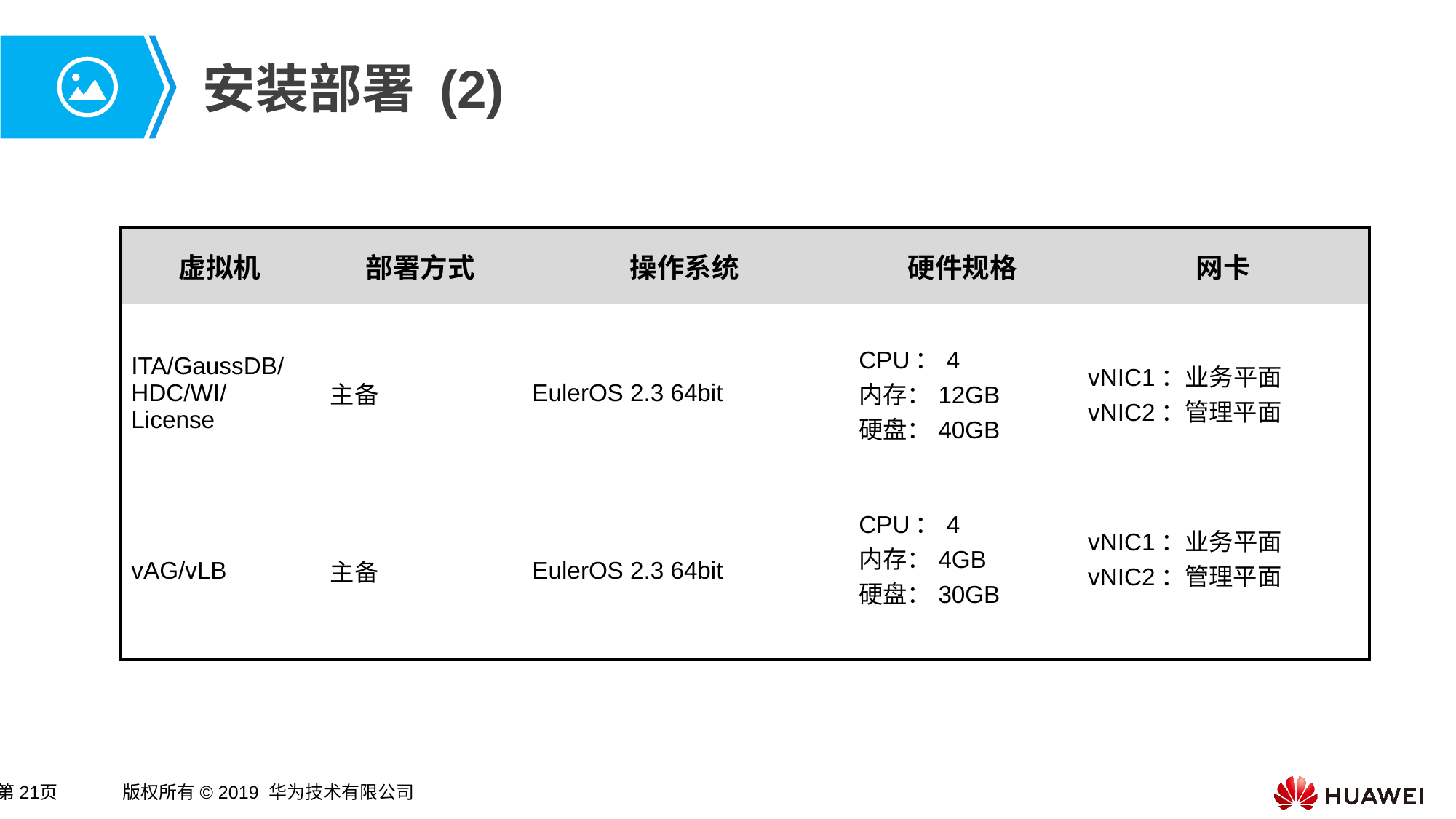

# 安装部署 (2)
| 虚拟机 | 部署方式 | 操作系统 | 硬件规格 | 网卡 |
| --- | --- | --- | --- | --- |
| ITA/GaussDB/HDC/WI/ License | 主备 | EulerOS 2.3 64bit | CPU：4 内存：12GB 硬盘：40GB | vNIC1：业务平面 vNIC2：管理平面 |
| vAG/vLB | 主备 | EulerOS 2.3 64bit | CPU：4 内存：4GB 硬盘：30GB | vNIC1：业务平面 vNIC2：管理平面 |